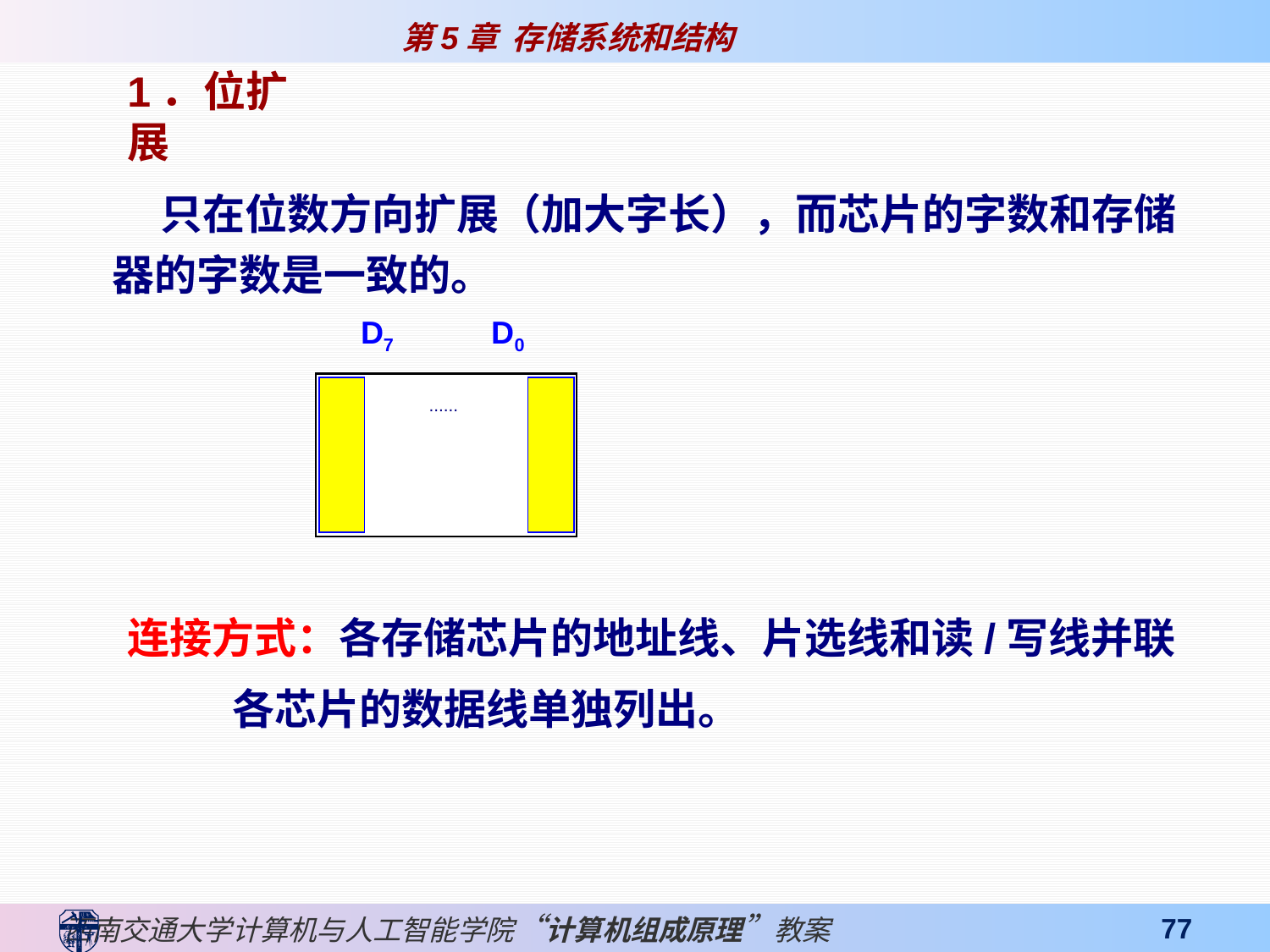

1．位扩展
    只在位数方向扩展（加大字长），而芯片的字数和存储器的字数是一致的。
D7           D0

......
连接方式：各存储芯片的地址线、片选线和读/写线并联
          各芯片的数据线单独列出。